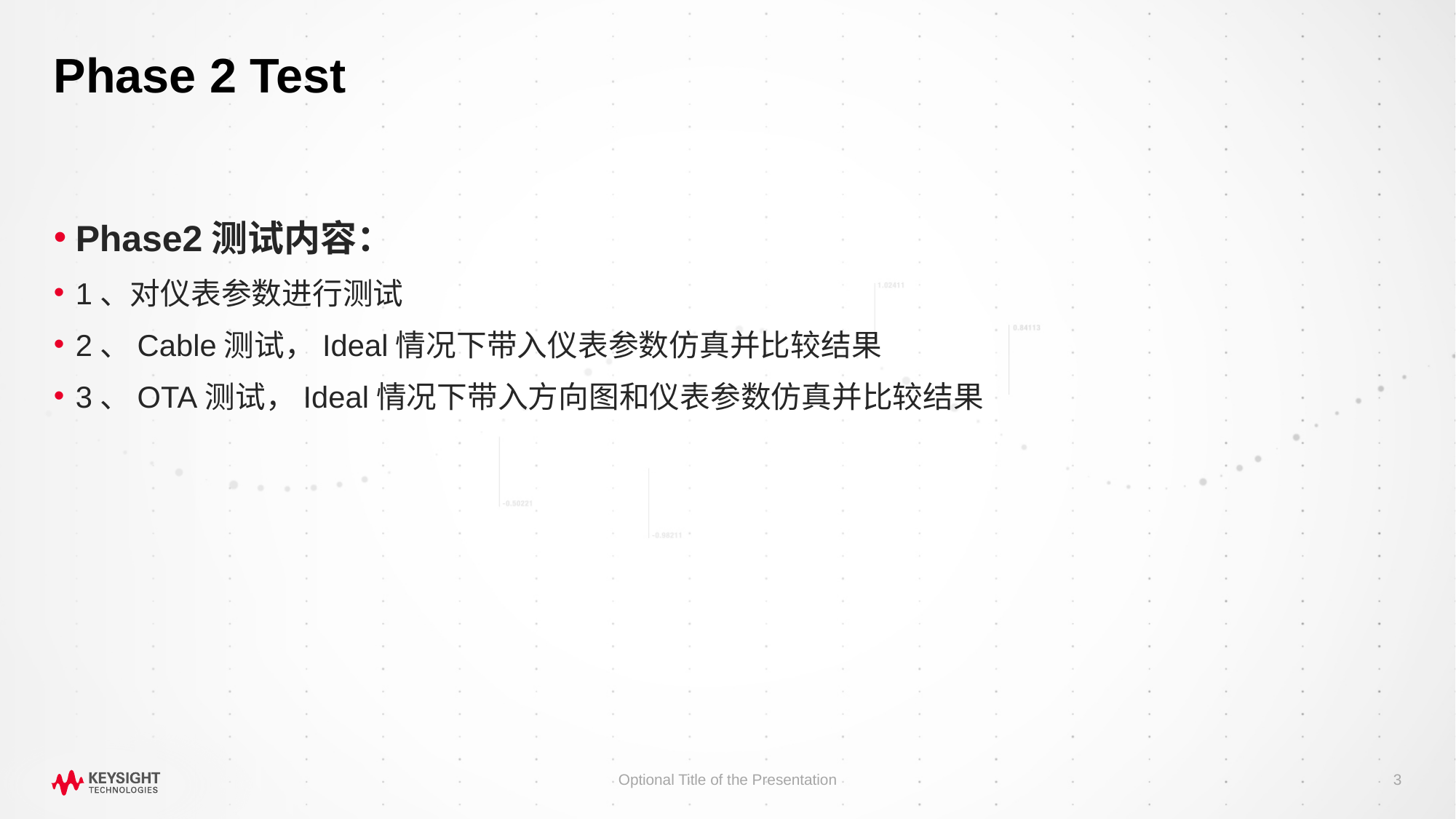

# Phase 2 Test

Phase2测试内容：
1、对仪表参数进行测试
2、Cable测试，Ideal情况下带入仪表参数仿真并比较结果
3、OTA测试，Ideal情况下带入方向图和仪表参数仿真并比较结果

Optional Title of the Presentation